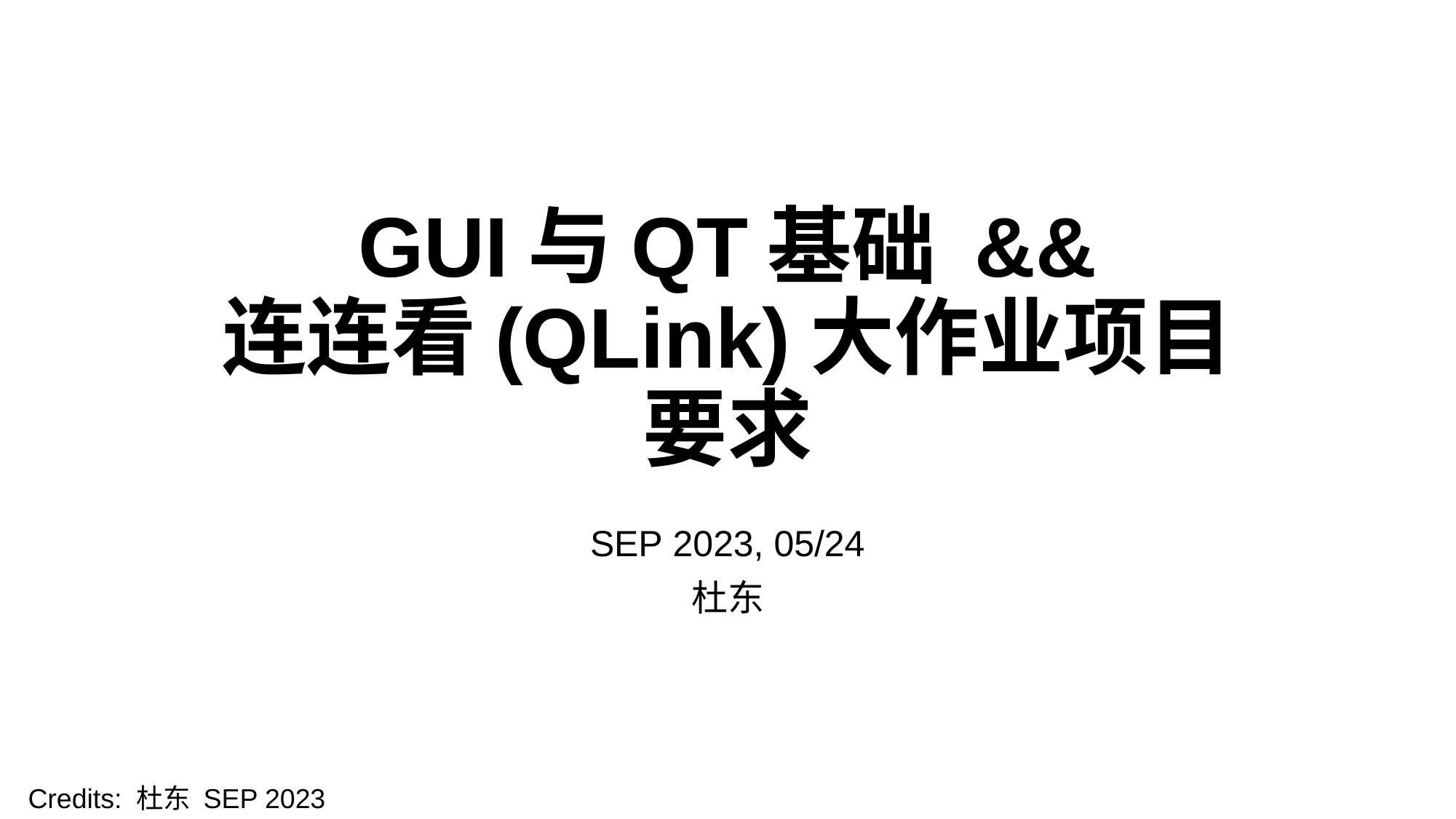

# GUI与QT基础 && 连连看(QLink)大作业项目要求
SEP 2023, 05/24
杜东
Credits: 杜东 SEP 2023